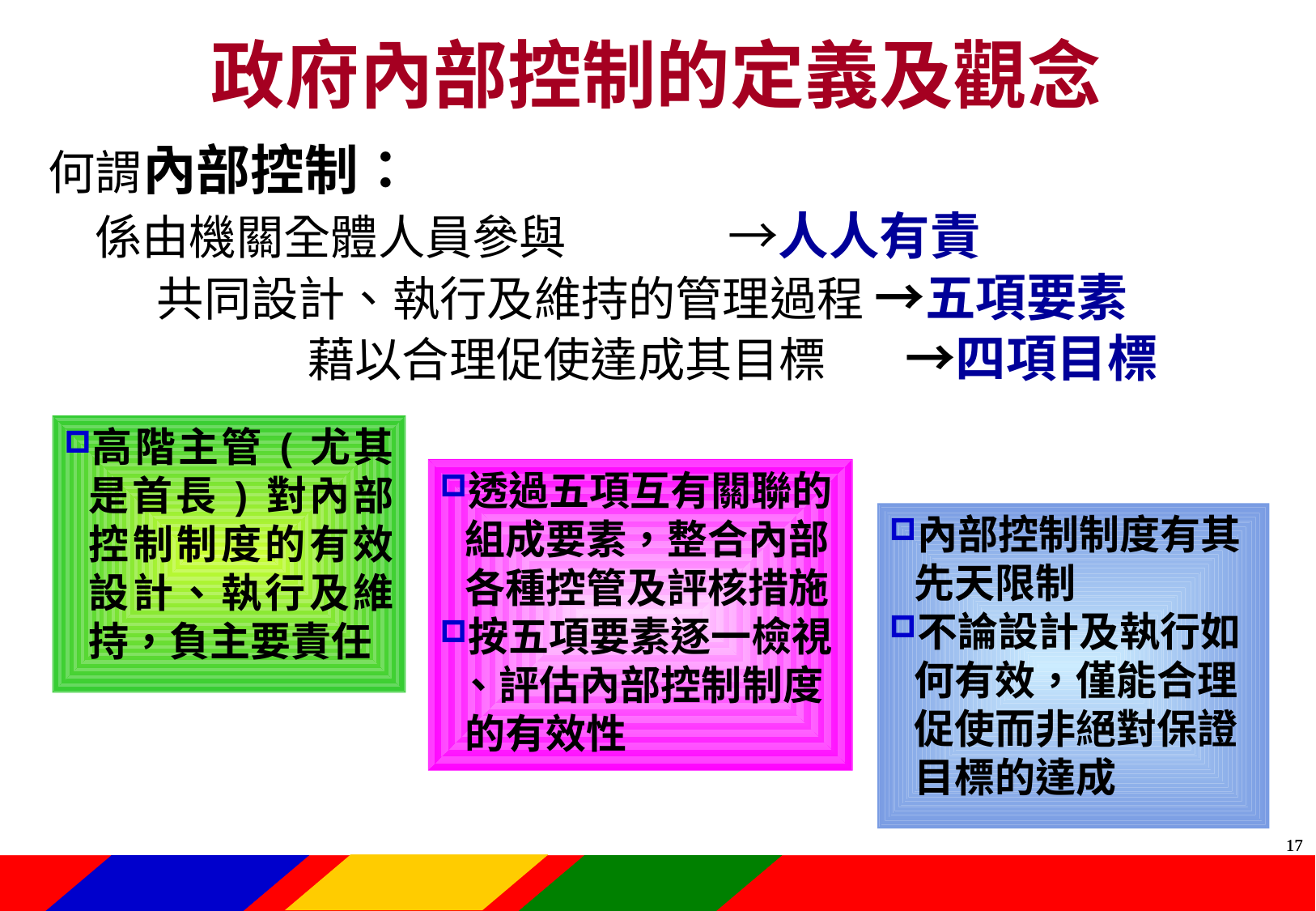

政府內部控制的定義及觀念
何謂內部控制：
　係由機關全體人員參與               →人人有責
    　共同設計、執行及維持的管理過程 →五項要素
  　 藉以合理促使達成其目標  　 →四項目標
高階主管(尤其是首長)對內部控制制度的有效設計、執行及維持，負主要責任
透過五項互有關聯的組成要素，整合內部各種控管及評核措施
按五項要素逐一檢視
 、評估內部控制制度的有效性
內部控制制度有其先天限制
不論設計及執行如何有效，僅能合理促使而非絕對保證目標的達成
17
17